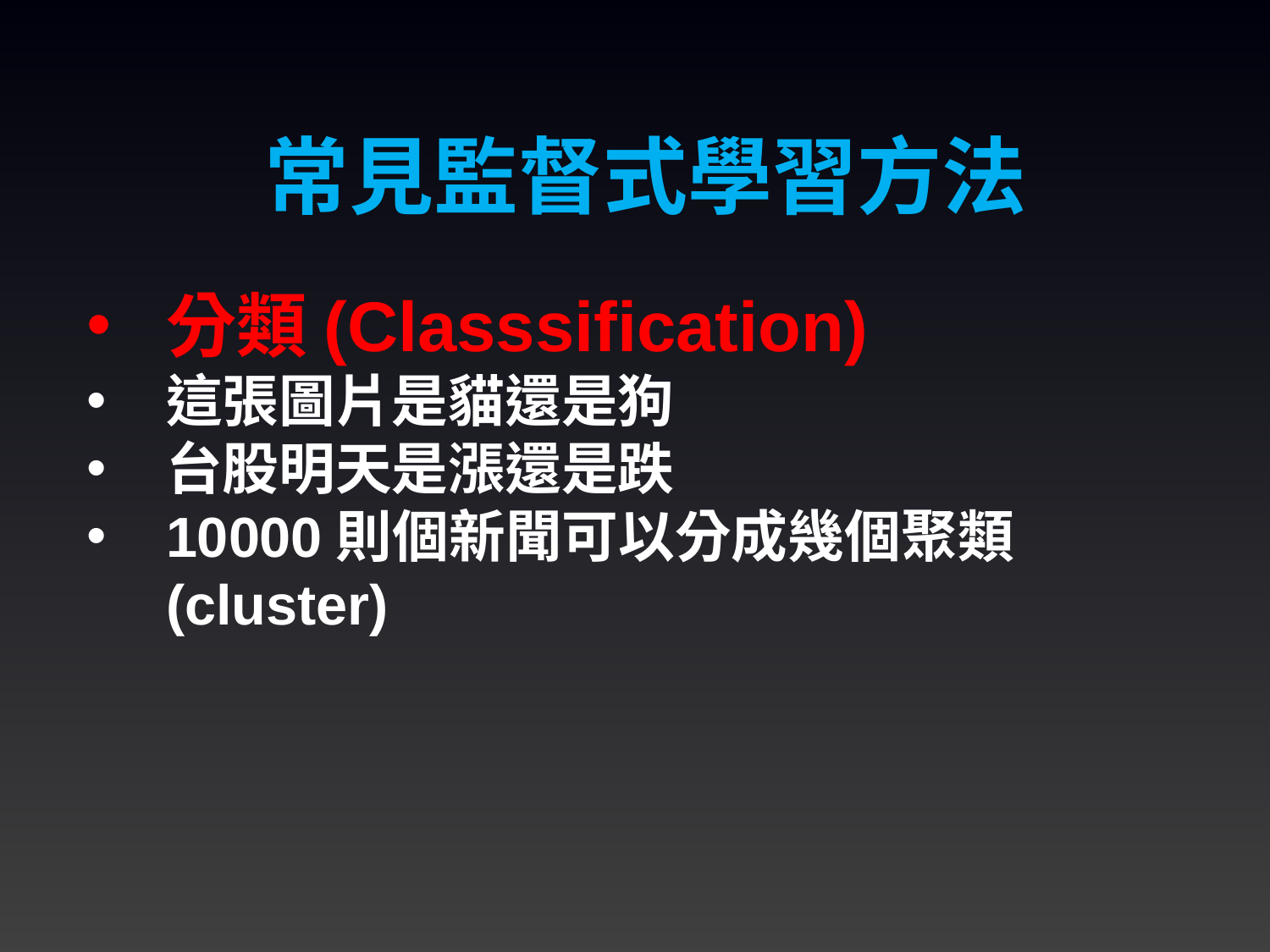

常見監督式學習方法
分類(Classsification)
這張圖片是貓還是狗
台股明天是漲還是跌
10000則個新聞可以分成幾個聚類(cluster)